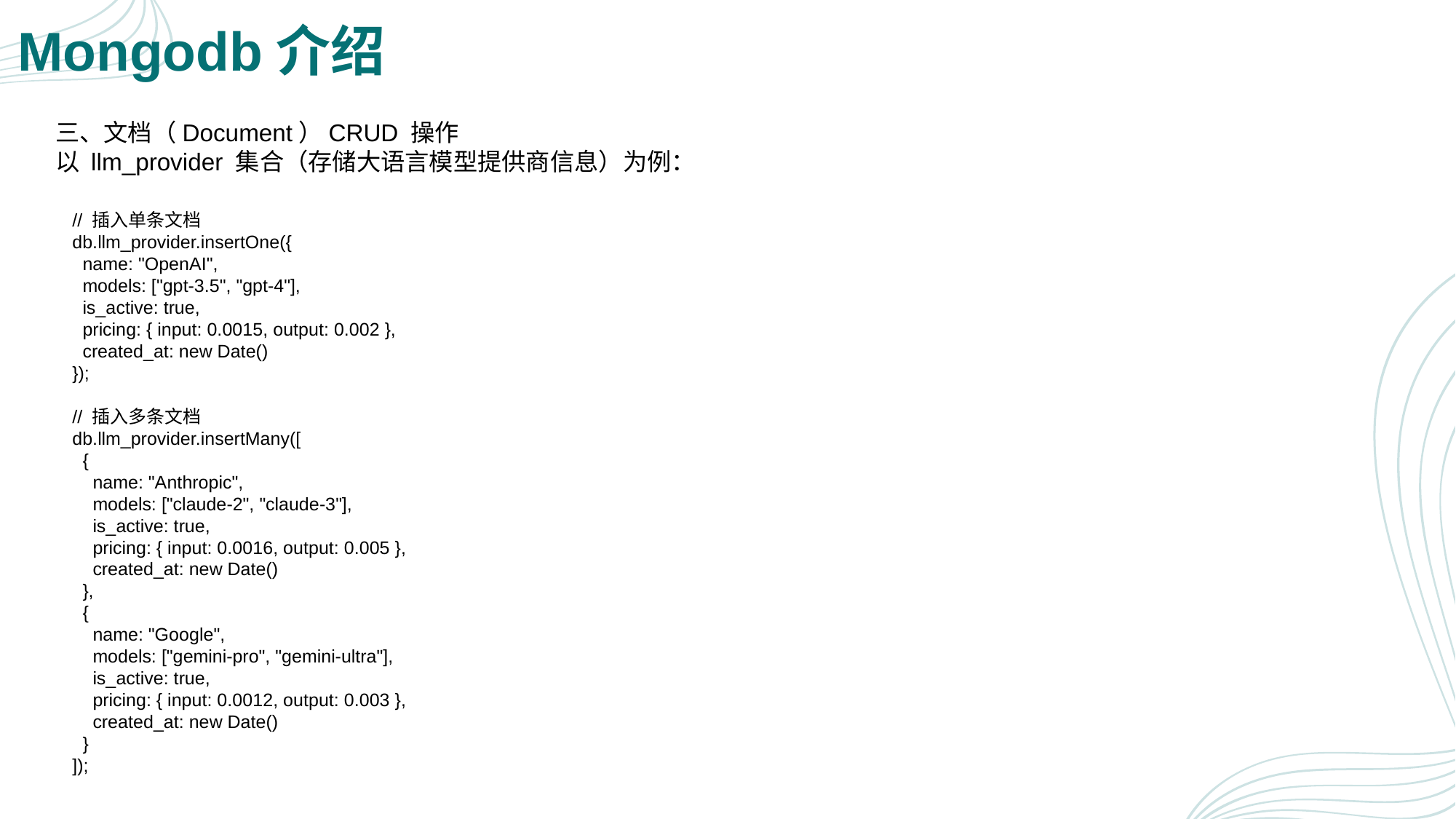

# Mongodb介绍
三、文档（Document）CRUD 操作
以 llm_provider 集合（存储大语言模型提供商信息）为例：

// 插入单条文档
db.llm_provider.insertOne({
  name: "OpenAI",
  models: ["gpt-3.5", "gpt-4"],
  is_active: true,
  pricing: { input: 0.0015, output: 0.002 },
  created_at: new Date()
});

// 插入多条文档
db.llm_provider.insertMany([
  {
    name: "Anthropic",
    models: ["claude-2", "claude-3"],
    is_active: true,
    pricing: { input: 0.0016, output: 0.005 },
    created_at: new Date()
  },
  {
    name: "Google",
    models: ["gemini-pro", "gemini-ultra"],
    is_active: true,
    pricing: { input: 0.0012, output: 0.003 },
    created_at: new Date()
  }
]);